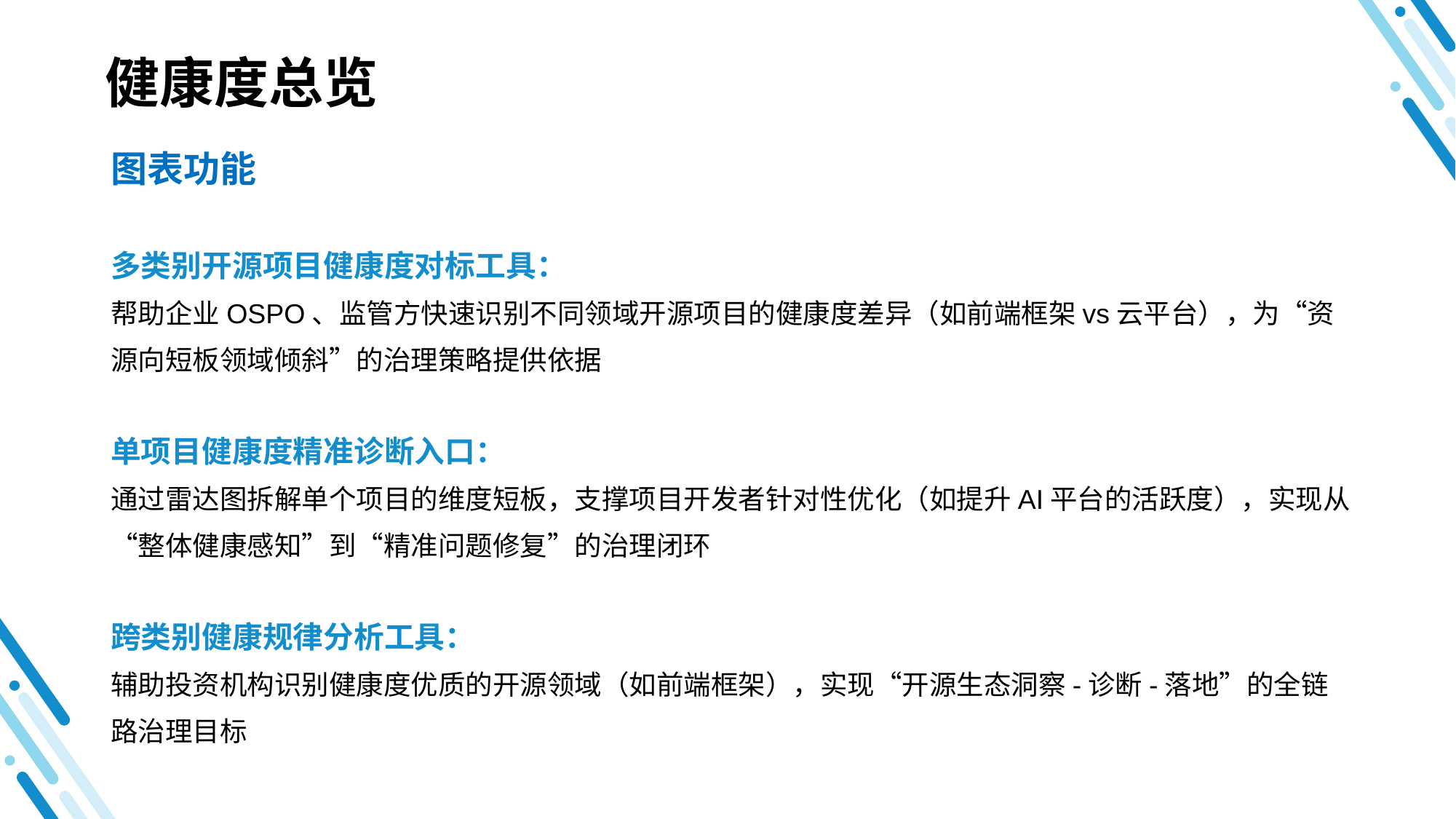

健康度总览
图表功能

多类别开源项目健康度对标工具：
帮助企业OSPO、监管方快速识别不同领域开源项目的健康度差异（如前端框架vs云平台），为“资源向短板领域倾斜”的治理策略提供依据

单项目健康度精准诊断入口：
通过雷达图拆解单个项目的维度短板，支撑项目开发者针对性优化（如提升AI平台的活跃度），实现从“整体健康感知”到“精准问题修复”的治理闭环

跨类别健康规律分析工具：
辅助投资机构识别健康度优质的开源领域（如前端框架），实现“开源生态洞察-诊断-落地”的全链路治理目标